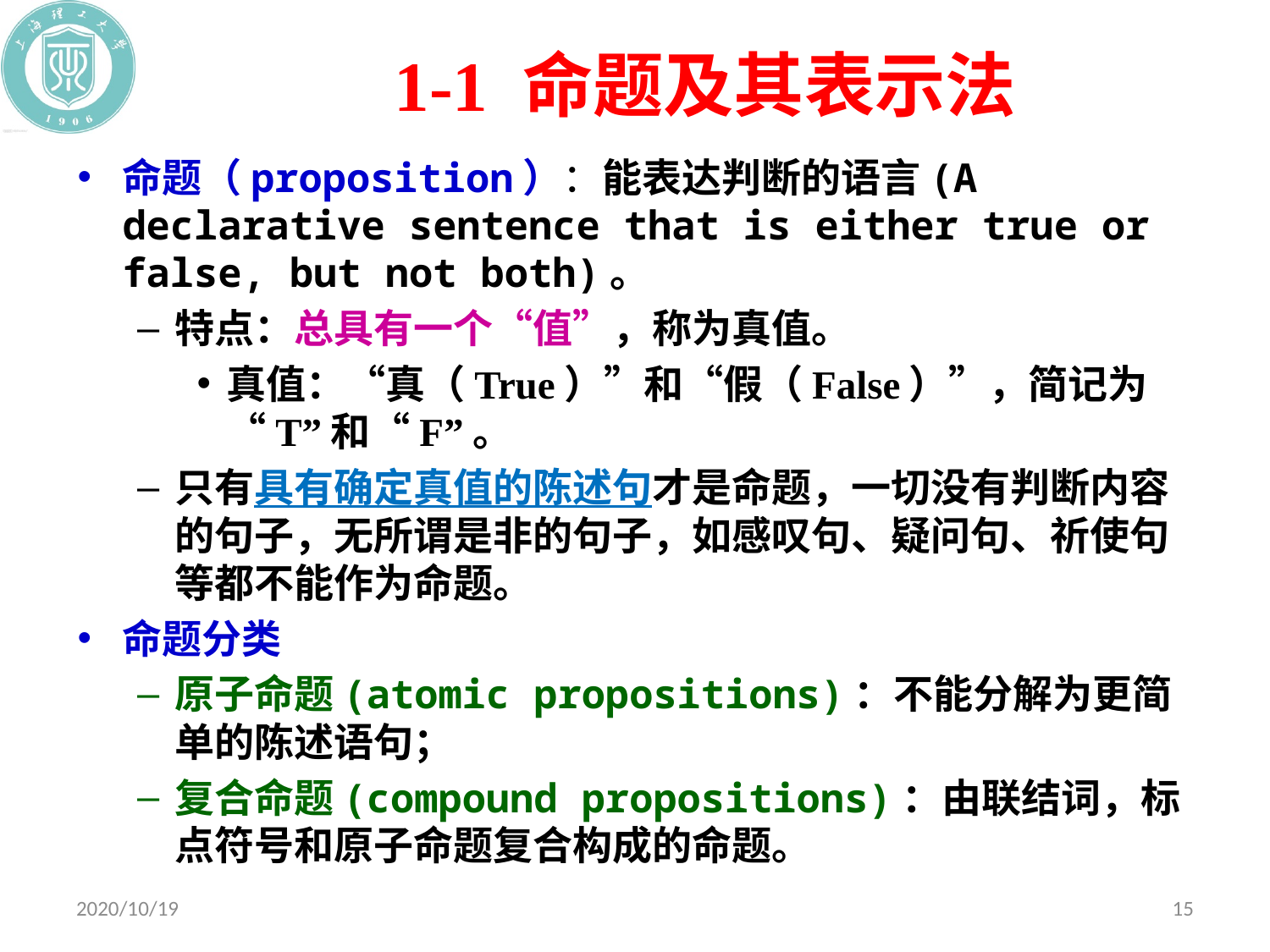

# 1-1 命题及其表示法
命题（proposition）：能表达判断的语言(A declarative sentence that is either true or false, but not both)。
特点：总具有一个“值”，称为真值。
真值：“真（True）”和“假（False）”，简记为“T”和“F”。
只有具有确定真值的陈述句才是命题，一切没有判断内容的句子，无所谓是非的句子，如感叹句、疑问句、祈使句等都不能作为命题。
命题分类
原子命题(atomic propositions)：不能分解为更简单的陈述语句；
复合命题(compound propositions)：由联结词，标点符号和原子命题复合构成的命题。
2020/10/19
15